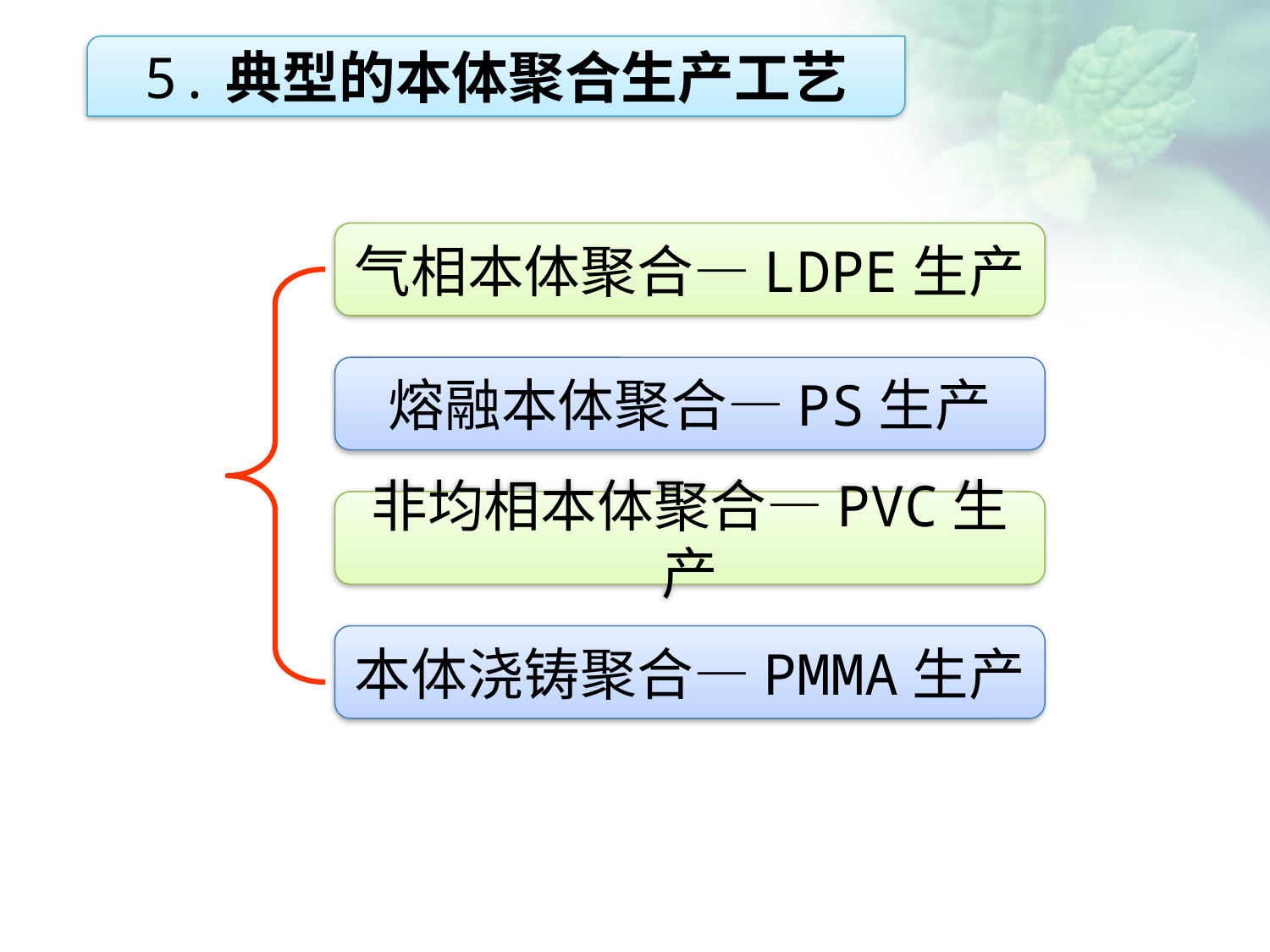

5.典型的本体聚合生产工艺
气相本体聚合—LDPE生产

点击添加文本
熔融本体聚合—PS生产
点击添加文本
非均相本体聚合—PVC生产
点击添加文本
本体浇铸聚合—PMMA生产
点击添加文本